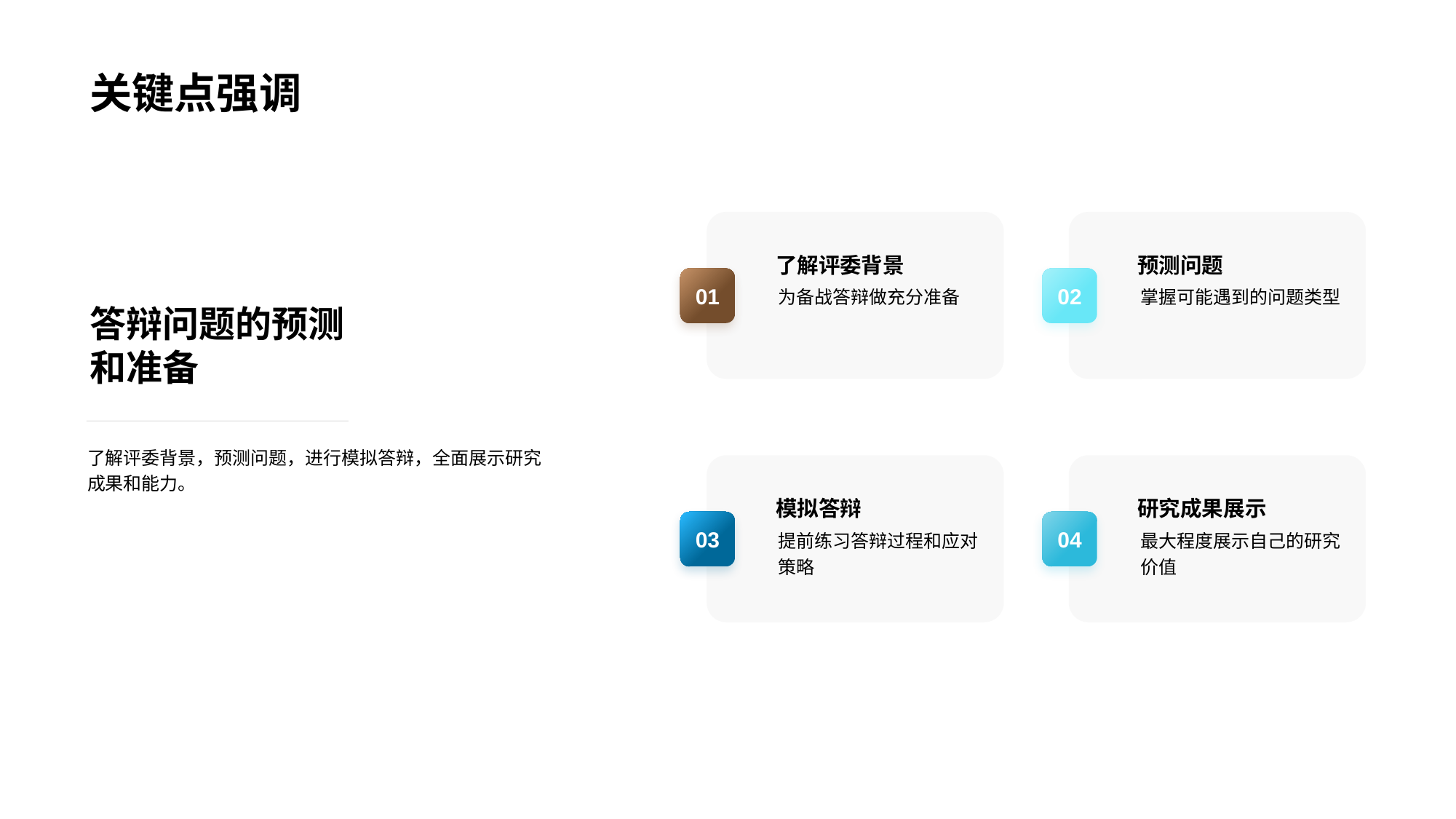

# 关键点强调

了解评委背景
为备战答辩做充分准备

预测问题
掌握可能遇到的问题类型
01
02
答辩问题的预测和准备
了解评委背景，预测问题，进行模拟答辩，全面展示研究成果和能力。

模拟答辩
提前练习答辩过程和应对策略

研究成果展示
最大程度展示自己的研究价值
03
04